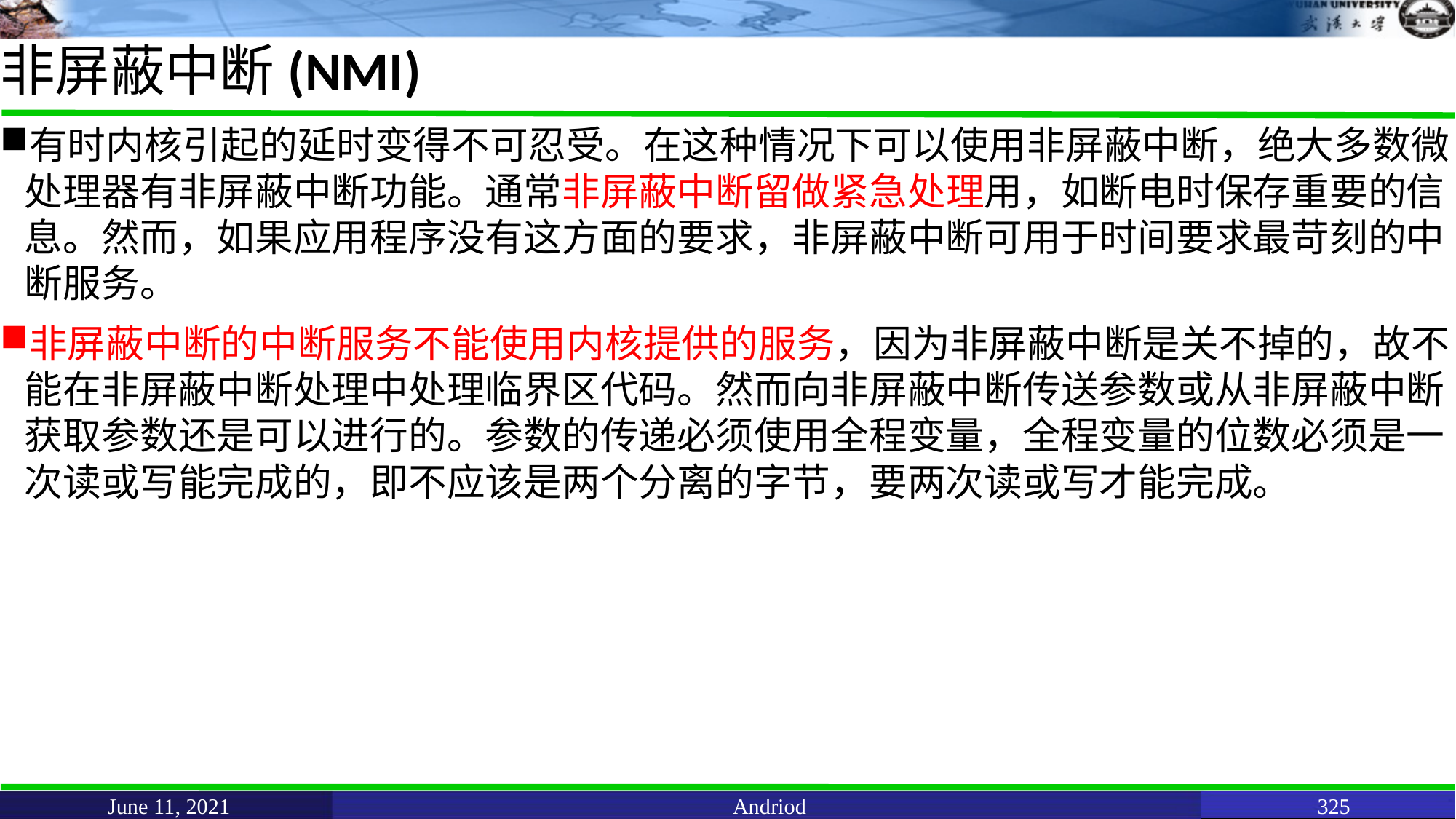

# 非屏蔽中断(NMI)
有时内核引起的延时变得不可忍受。在这种情况下可以使用非屏蔽中断，绝大多数微处理器有非屏蔽中断功能。通常非屏蔽中断留做紧急处理用，如断电时保存重要的信息。然而，如果应用程序没有这方面的要求，非屏蔽中断可用于时间要求最苛刻的中断服务。
非屏蔽中断的中断服务不能使用内核提供的服务，因为非屏蔽中断是关不掉的，故不能在非屏蔽中断处理中处理临界区代码。然而向非屏蔽中断传送参数或从非屏蔽中断获取参数还是可以进行的。参数的传递必须使用全程变量，全程变量的位数必须是一次读或写能完成的，即不应该是两个分离的字节，要两次读或写才能完成。
June 11, 2021
Andriod
325